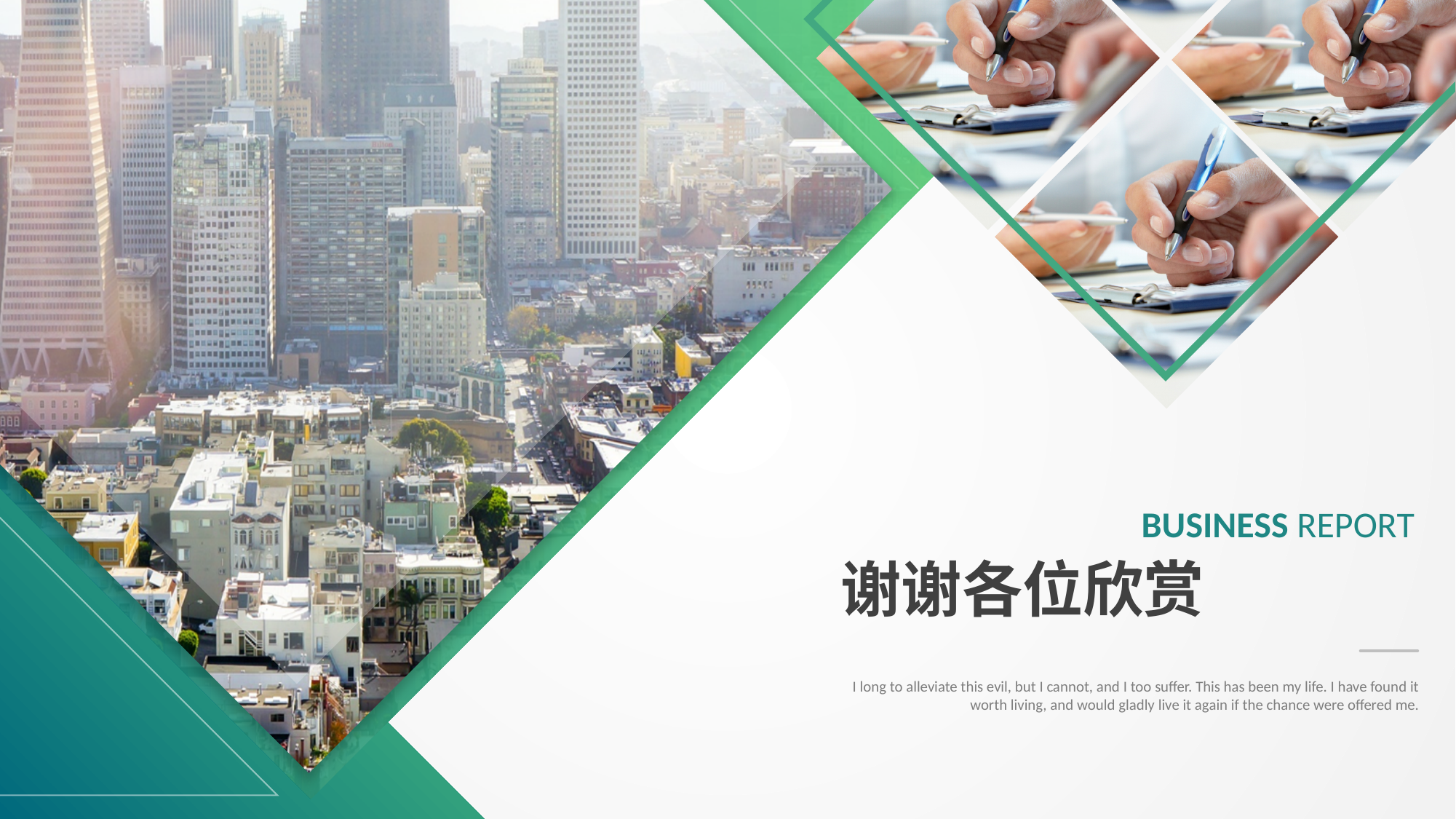

BUSINESS REPORT
谢谢各位欣赏
I long to alleviate this evil, but I cannot, and I too suffer. This has been my life. I have found it worth living, and would gladly live it again if the chance were offered me.